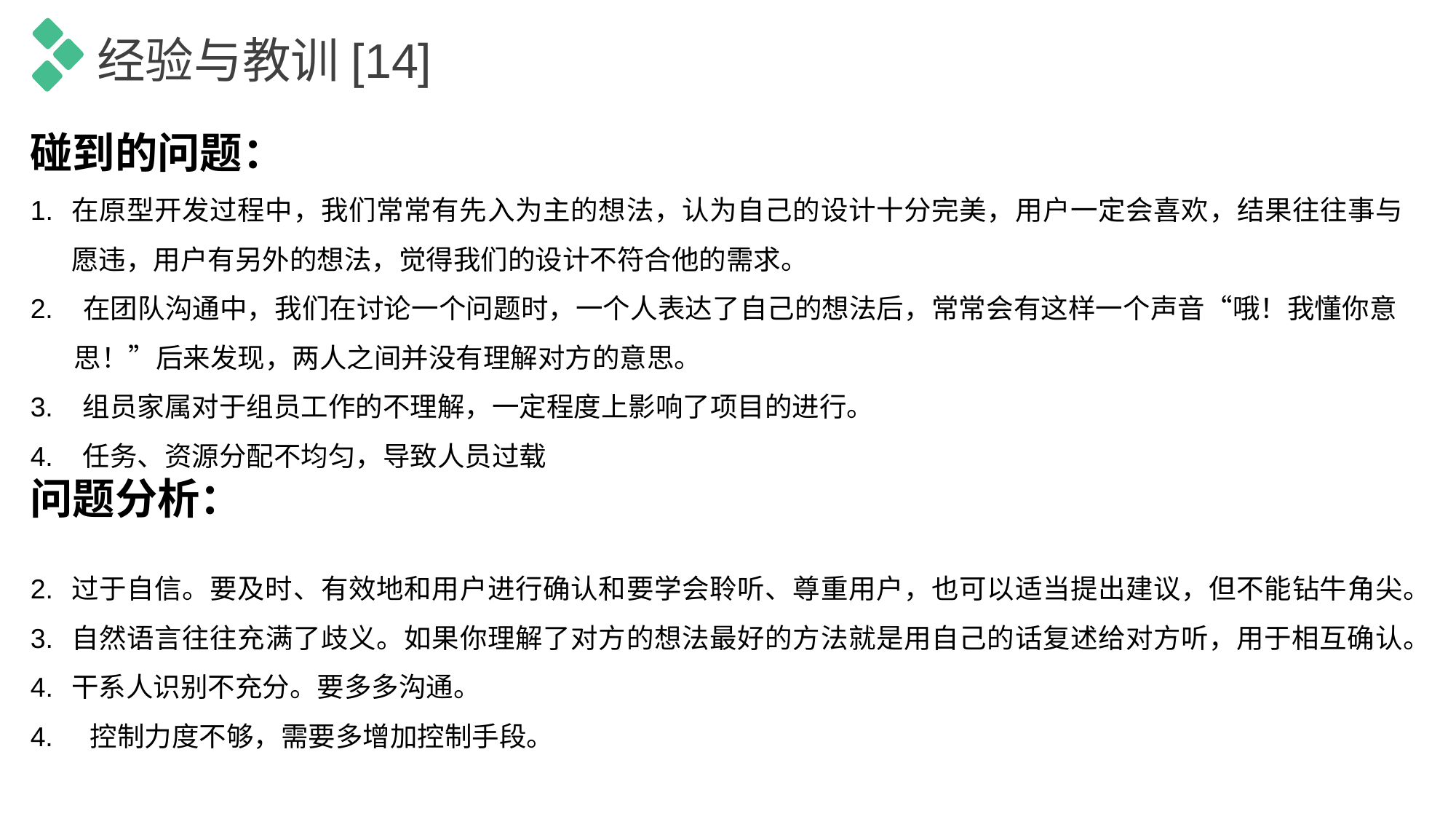

经验与教训[14]

碰到的问题：
在原型开发过程中，我们常常有先入为主的想法，认为自己的设计十分完美，用户一定会喜欢，结果往往事与愿违，用户有另外的想法，觉得我们的设计不符合他的需求。
2.   在团队沟通中，我们在讨论一个问题时，一个人表达了自己的想法后，常常会有这样一个声音“哦！我懂你意
      思！”后来发现，两人之间并没有理解对方的意思。
3.   组员家属对于组员工作的不理解，一定程度上影响了项目的进行。
4.   任务、资源分配不均匀，导致人员过载
问题分析：

过于自信。要及时、有效地和用户进行确认和要学会聆听、尊重用户，也可以适当提出建议，但不能钻牛角尖。
自然语言往往充满了歧义。如果你理解了对方的想法最好的方法就是用自己的话复述给对方听，用于相互确认。
干系人识别不充分。要多多沟通。
4.    控制力度不够，需要多增加控制手段。